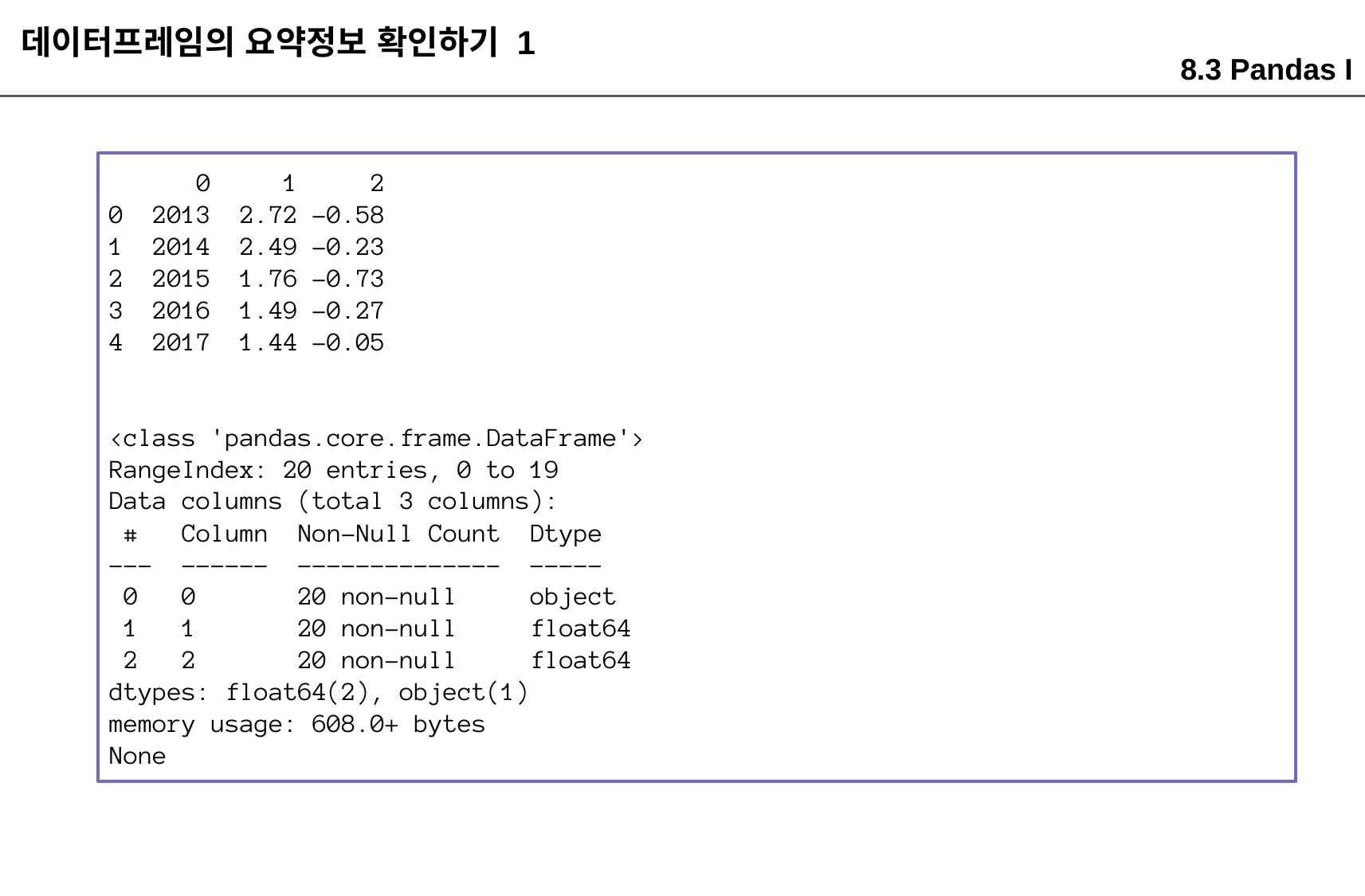

데이터프레임의 요약정보 확인하기 1
8.3 Pandas I
      0     1     2
0  2013  2.72 -0.58
1  2014  2.49 -0.23
2  2015  1.76 -0.73
3  2016  1.49 -0.27
4  2017  1.44 -0.05

<class 'pandas.core.frame.DataFrame'>
RangeIndex: 20 entries, 0 to 19
Data columns (total 3 columns):
 #   Column  Non-Null Count  Dtype
---  ------  --------------  -----
 0   0       20 non-null     object
 1   1       20 non-null     float64
 2   2       20 non-null     float64
dtypes: float64(2), object(1)
memory usage: 608.0+ bytes
None